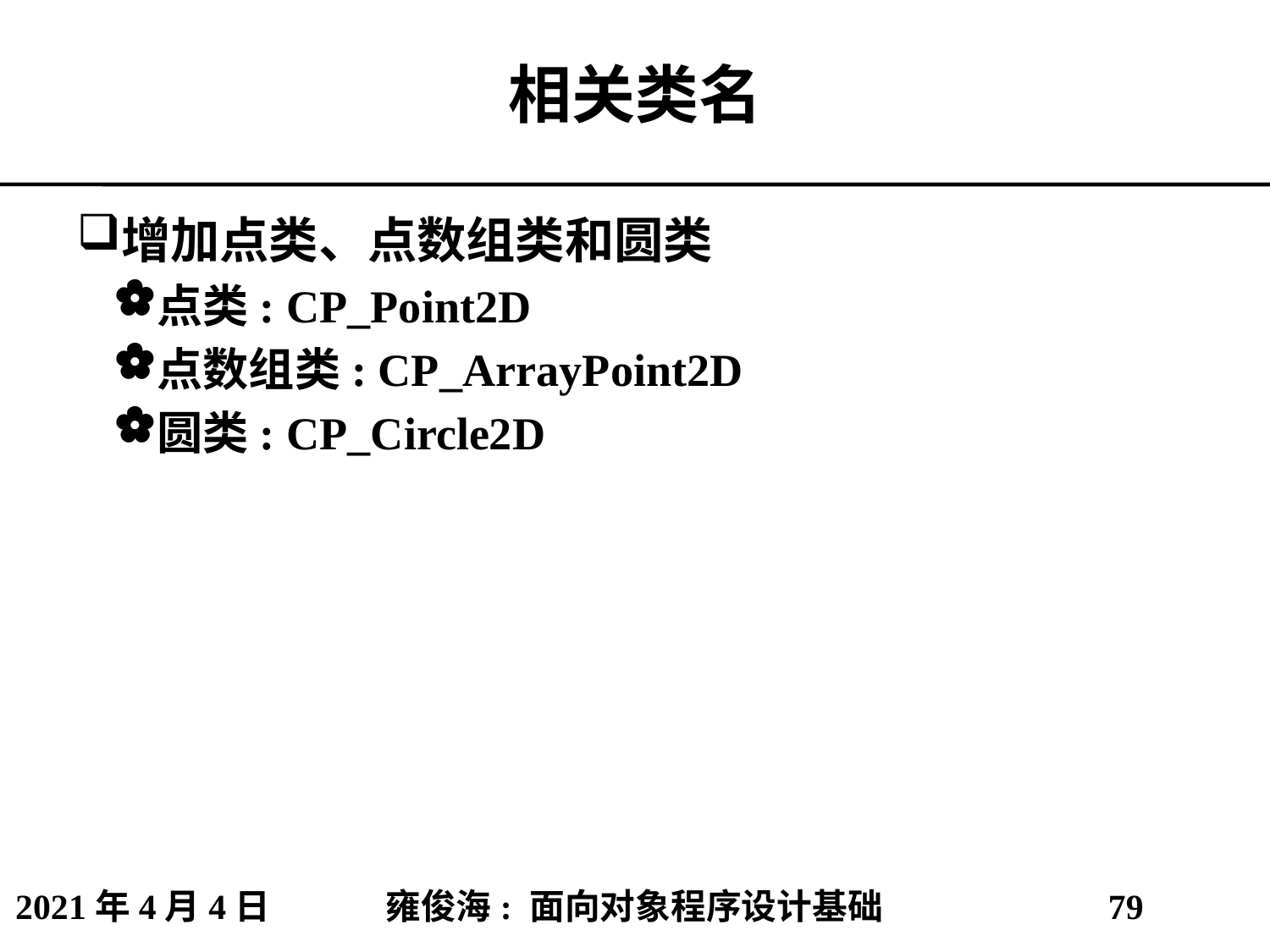

# 相关类名

增加点类、点数组类和圆类
点类: CP_Point2D
点数组类: CP_ArrayPoint2D
圆类: CP_Circle2D
2021年4月4日
雍俊海: 面向对象程序设计基础
79